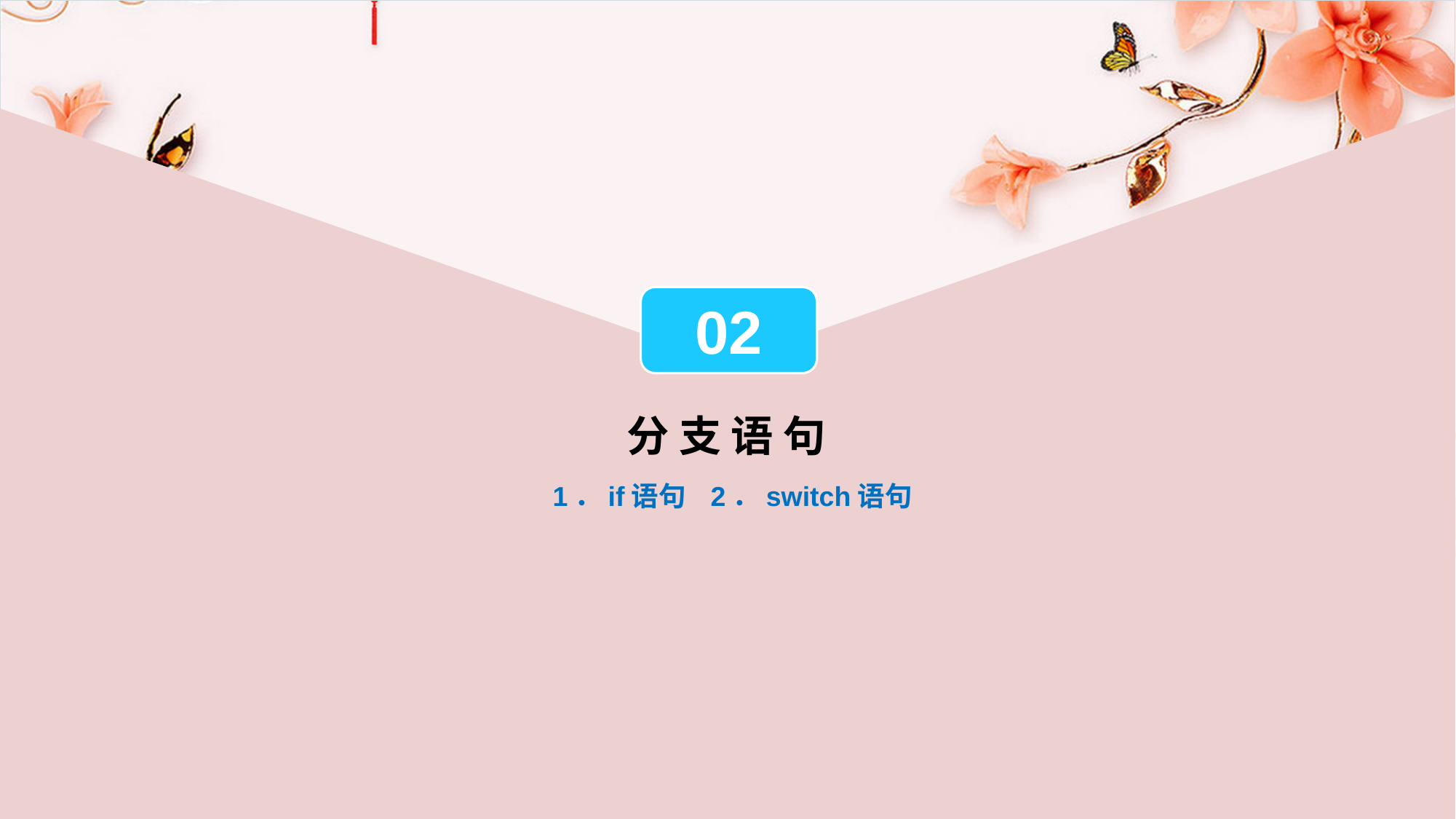

02
分 支 语 句
1．if语句
2．switch语句